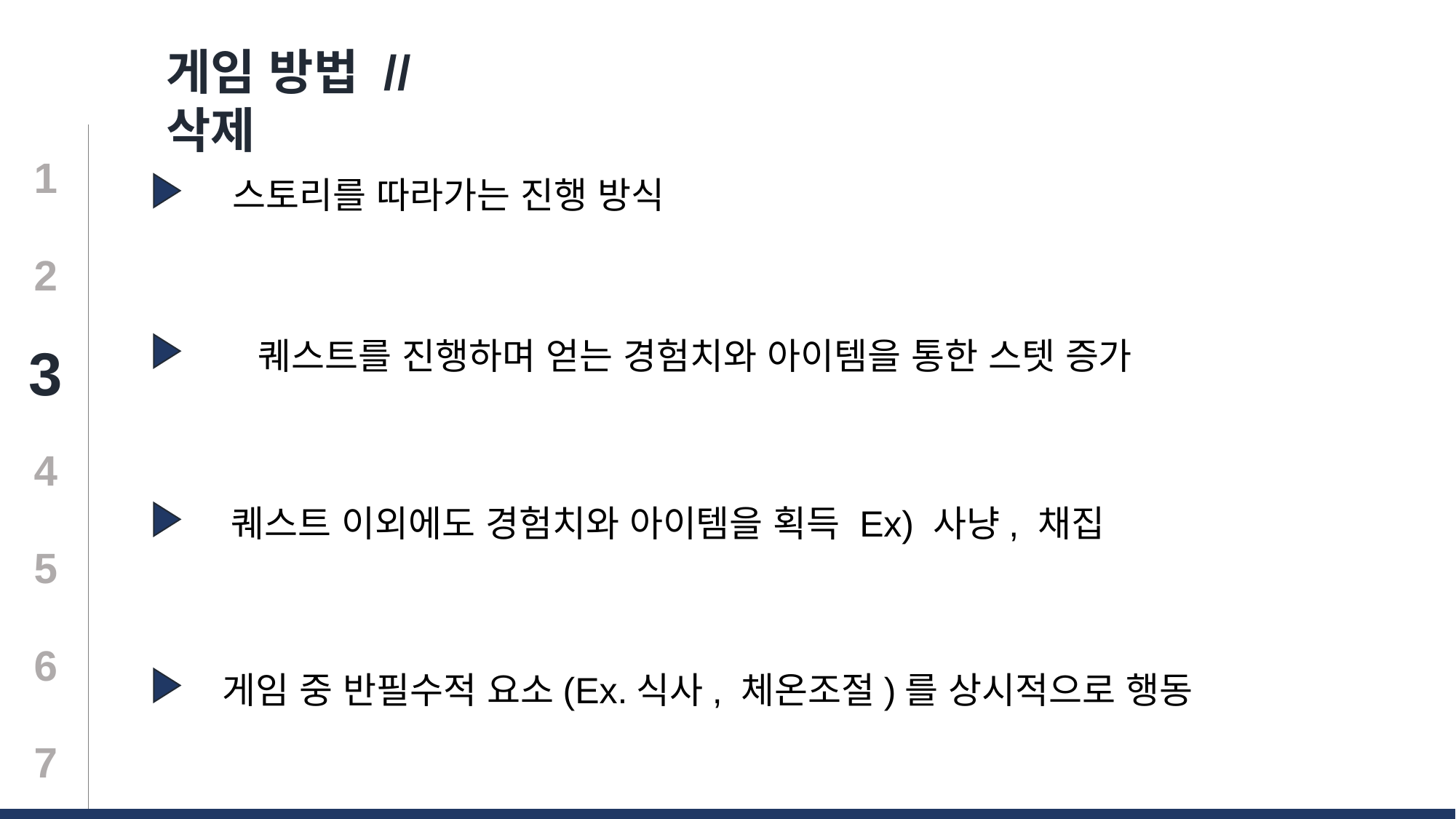

게임 방법 // 삭제
1
스토리를 따라가는 진행 방식

2
퀘스트를 진행하며 얻는 경험치와 아이템을 통한 스텟 증가
3

4
퀘스트 이외에도 경험치와 아이템을 획득 Ex) 사냥, 채집

5
6
게임 중 반필수적 요소(Ex.식사, 체온조절)를 상시적으로 행동

7